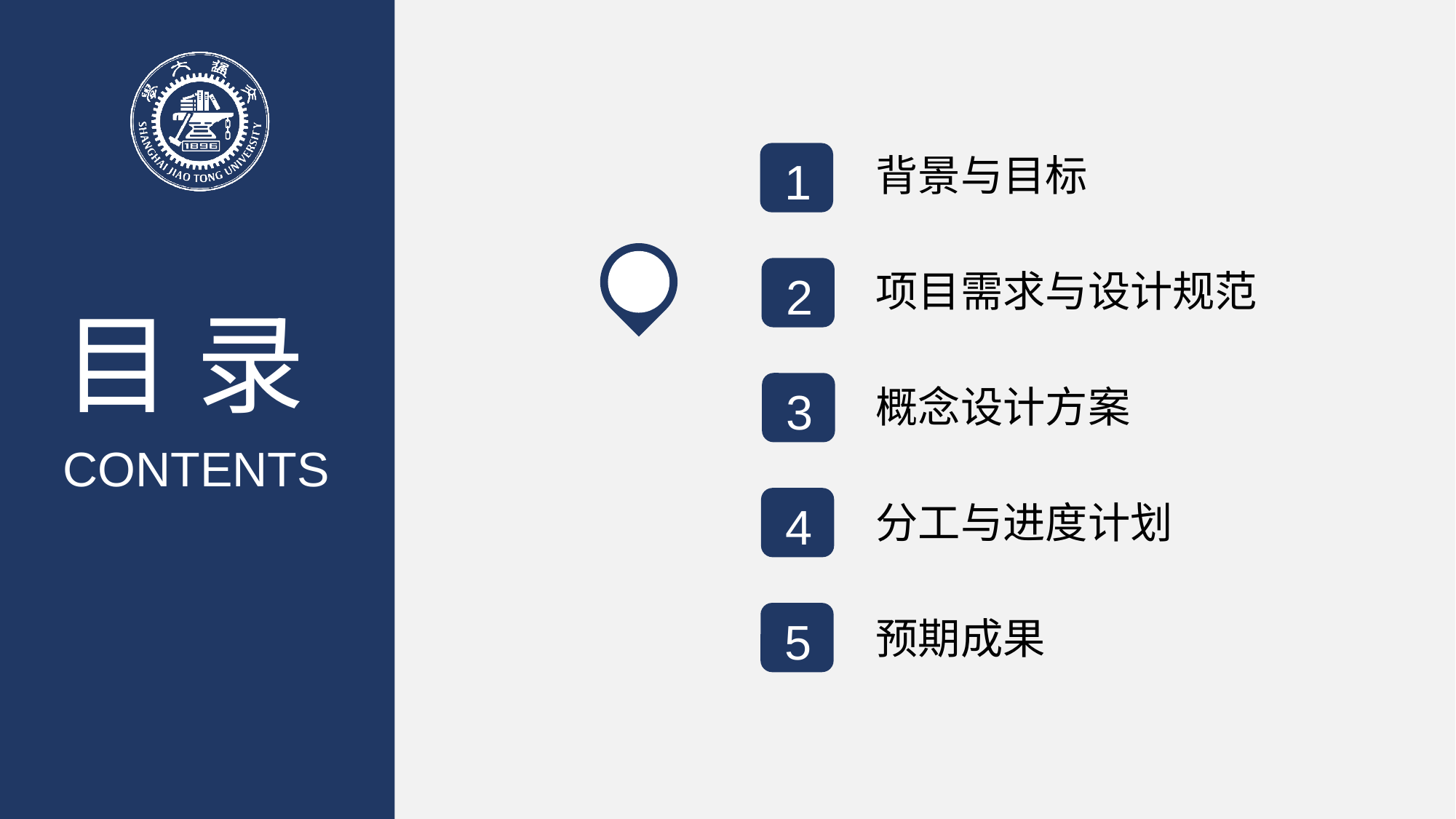

背景与目标

1

2
项目需求与设计规范
目 录
CONTENTS

3
概念设计方案

4
分工与进度计划

5
预期成果